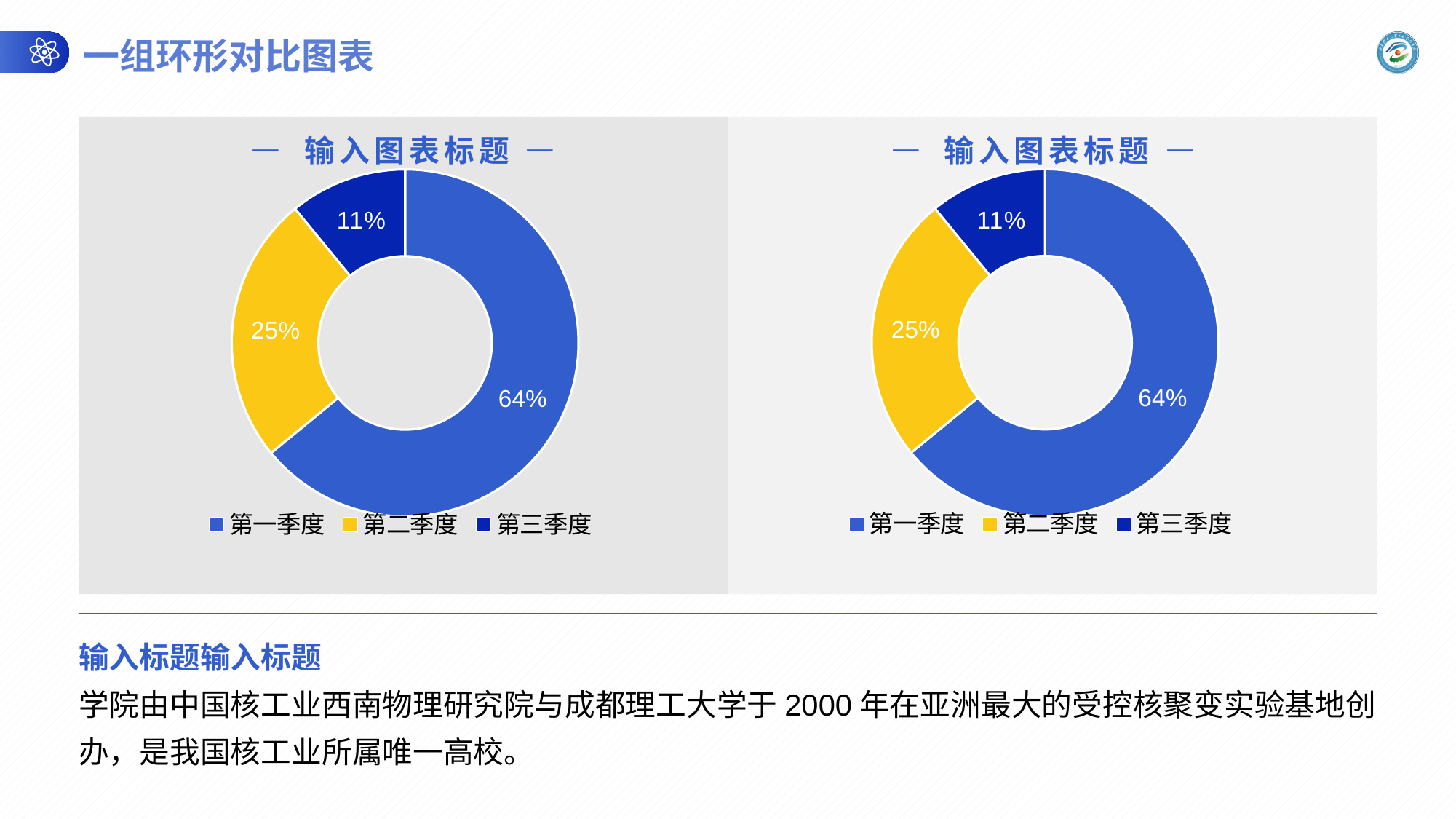

一组环形对比图表

— 输入图表标题 —
— 输入图表标题 —

### Chart

| Category | 销售额 |
|---|---|
| 第一季度 | 8.2 |
| 第二季度 | 3.2 |
| 第三季度 | 1.4 |

### Chart

| Category | 销售额 |
|---|---|
| 第一季度 | 8.2 |
| 第二季度 | 3.2 |
| 第三季度 | 1.4 |
输入标题输入标题
学院由中国核工业西南物理研究院与成都理工大学于2000年在亚洲最大的受控核聚变实验基地创办，是我国核工业所属唯一高校。